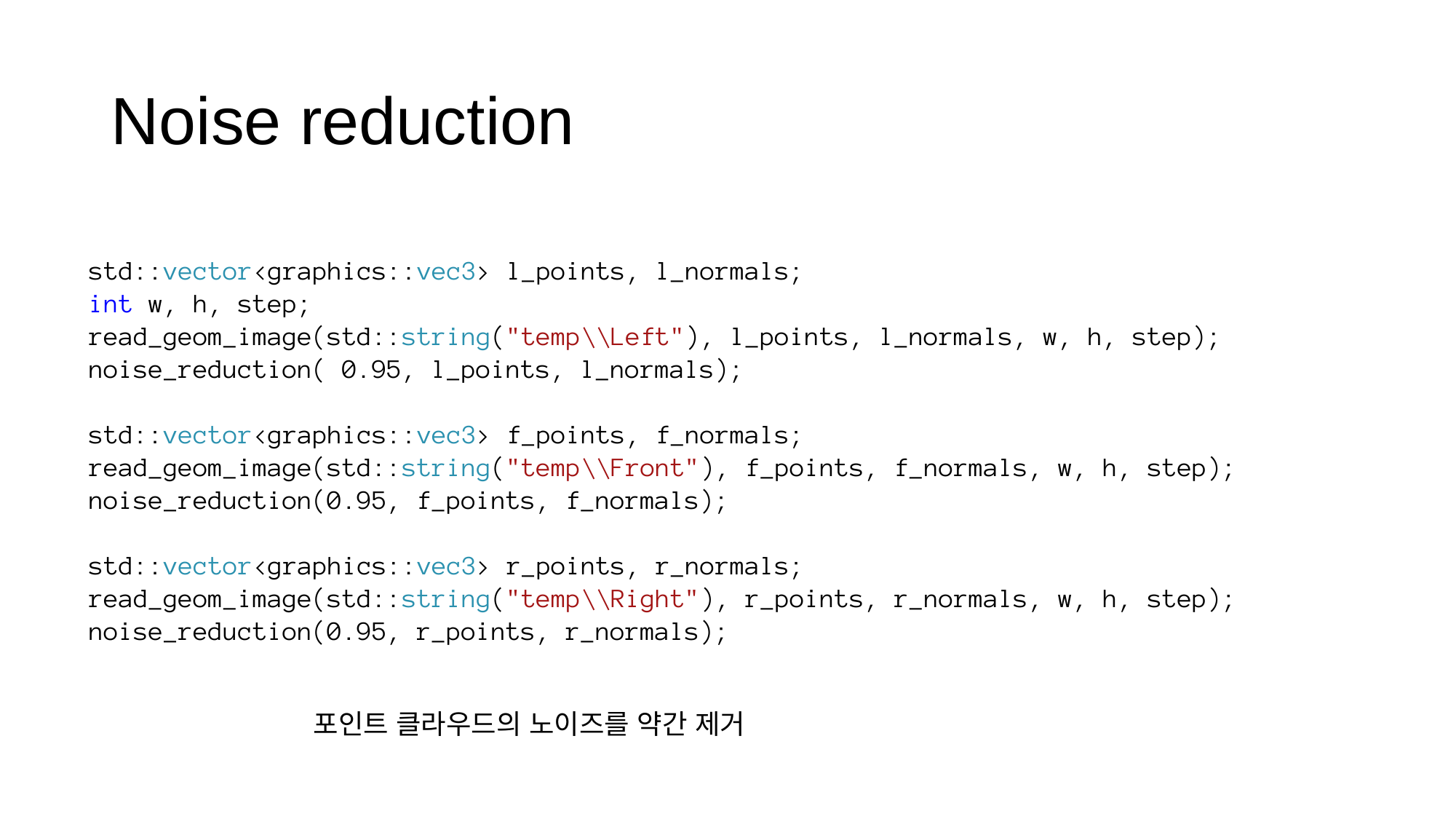

# Noise reduction
std::vector<graphics::vec3> l_points, l_normals;
int w, h, step;
read_geom_image(std::string("temp\\Left"), l_points, l_normals, w, h, step);
noise_reduction( 0.95, l_points, l_normals);

std::vector<graphics::vec3> f_points, f_normals;
read_geom_image(std::string("temp\\Front"), f_points, f_normals, w, h, step);
noise_reduction(0.95, f_points, f_normals);

std::vector<graphics::vec3> r_points, r_normals;
read_geom_image(std::string("temp\\Right"), r_points, r_normals, w, h, step);
noise_reduction(0.95, r_points, r_normals);
포인트 클라우드의 노이즈를 약간 제거